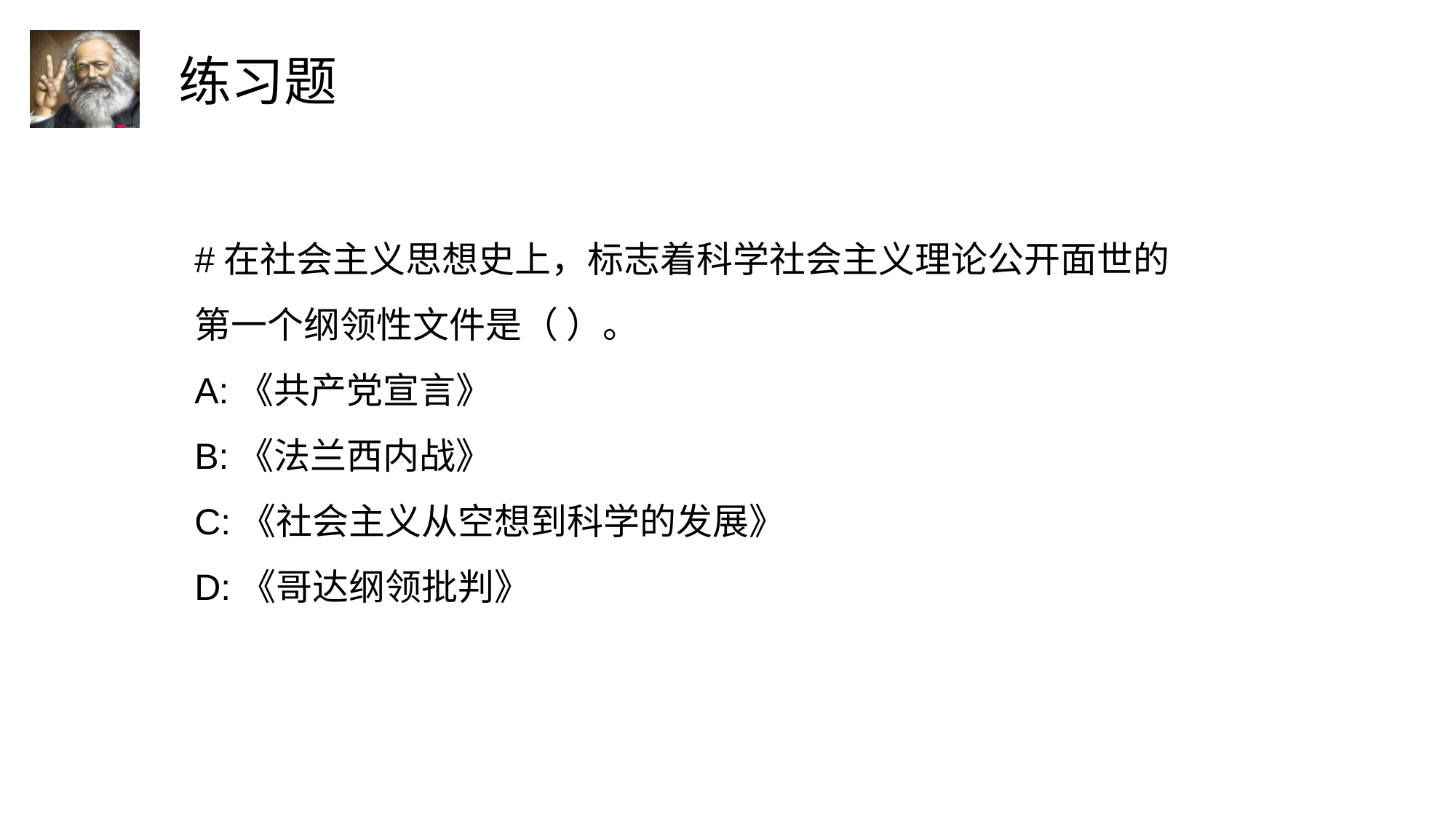

#在社会主义思想史上，标志着科学社会主义理论公开面世的第一个纲领性文件是（ ）。
A:《共产党宣言》
B:《法兰西内战》
C:《社会主义从空想到科学的发展》
D:《哥达纲领批判》